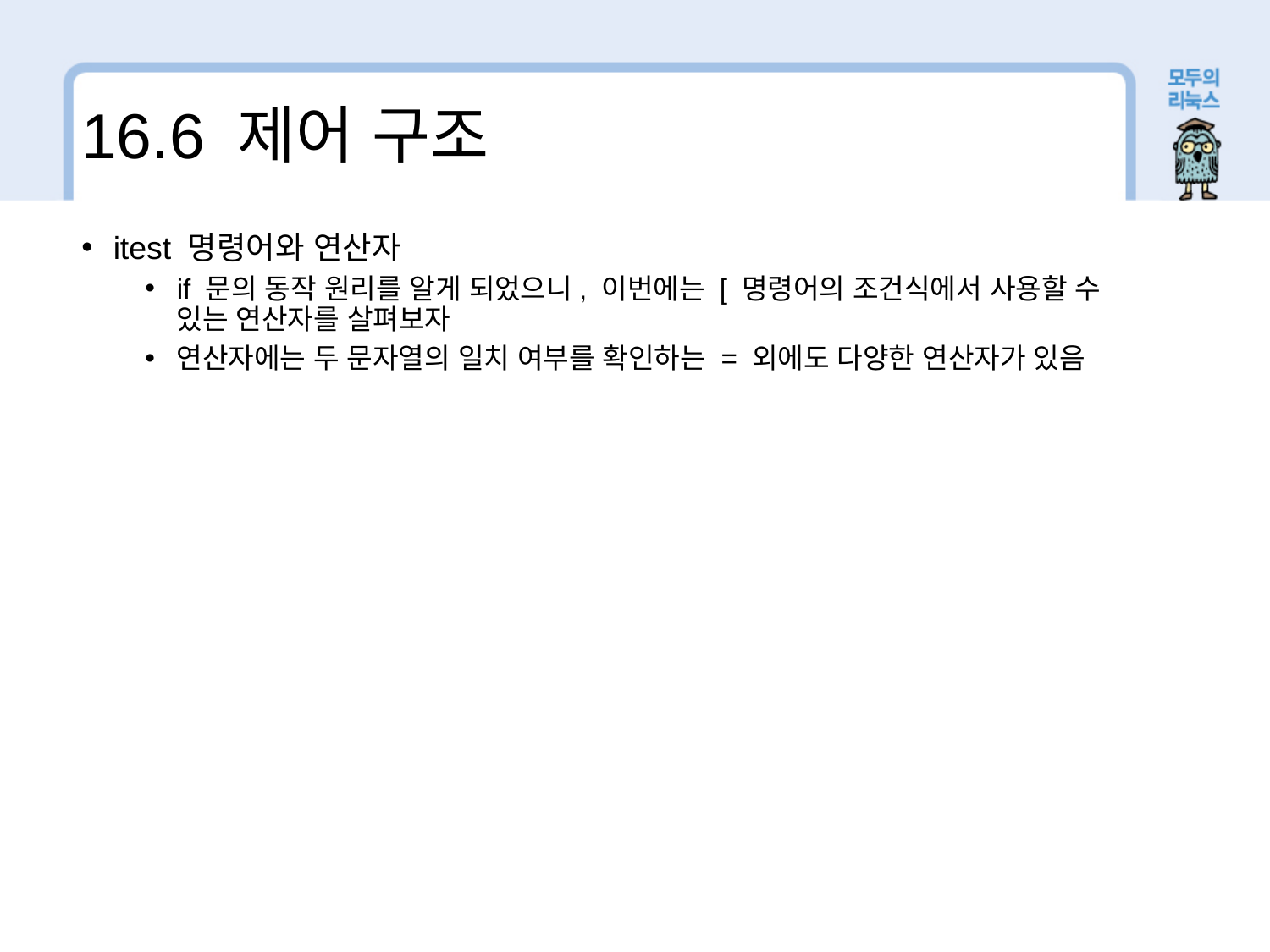

16.6 제어 구조
itest 명령어와 연산자
if 문의 동작 원리를 알게 되었으니, 이번에는 [ 명령어의 조건식에서 사용할 수 있는 연산자를 살펴보자
연산자에는 두 문자열의 일치 여부를 확인하는 = 외에도 다양한 연산자가 있음